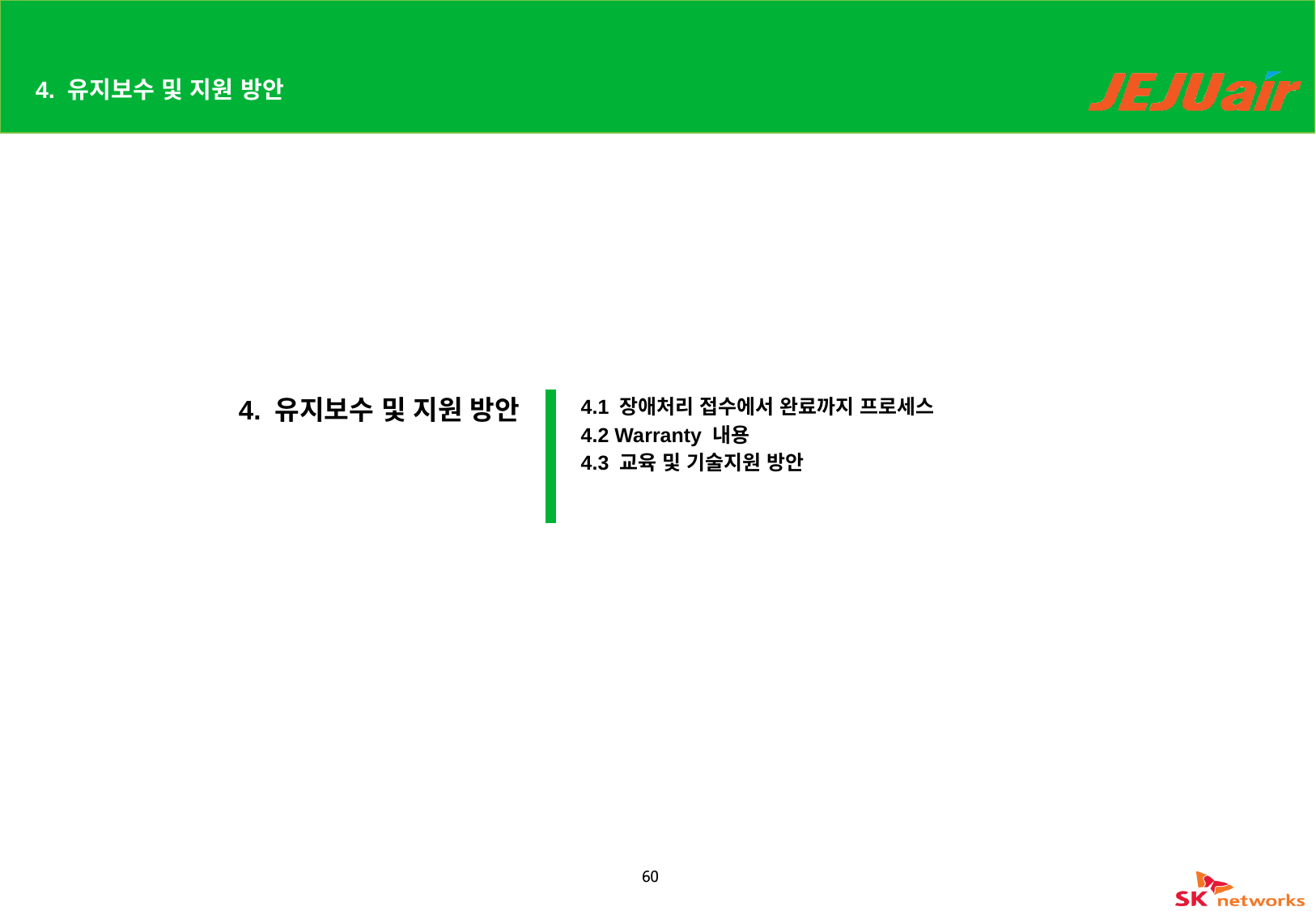

# 4. 유지보수 및 지원 방안
4. 유지보수 및 지원 방안
4.1 장애처리 접수에서 완료까지 프로세스
4.2 Warranty 내용
4.3 교육 및 기술지원 방안
60